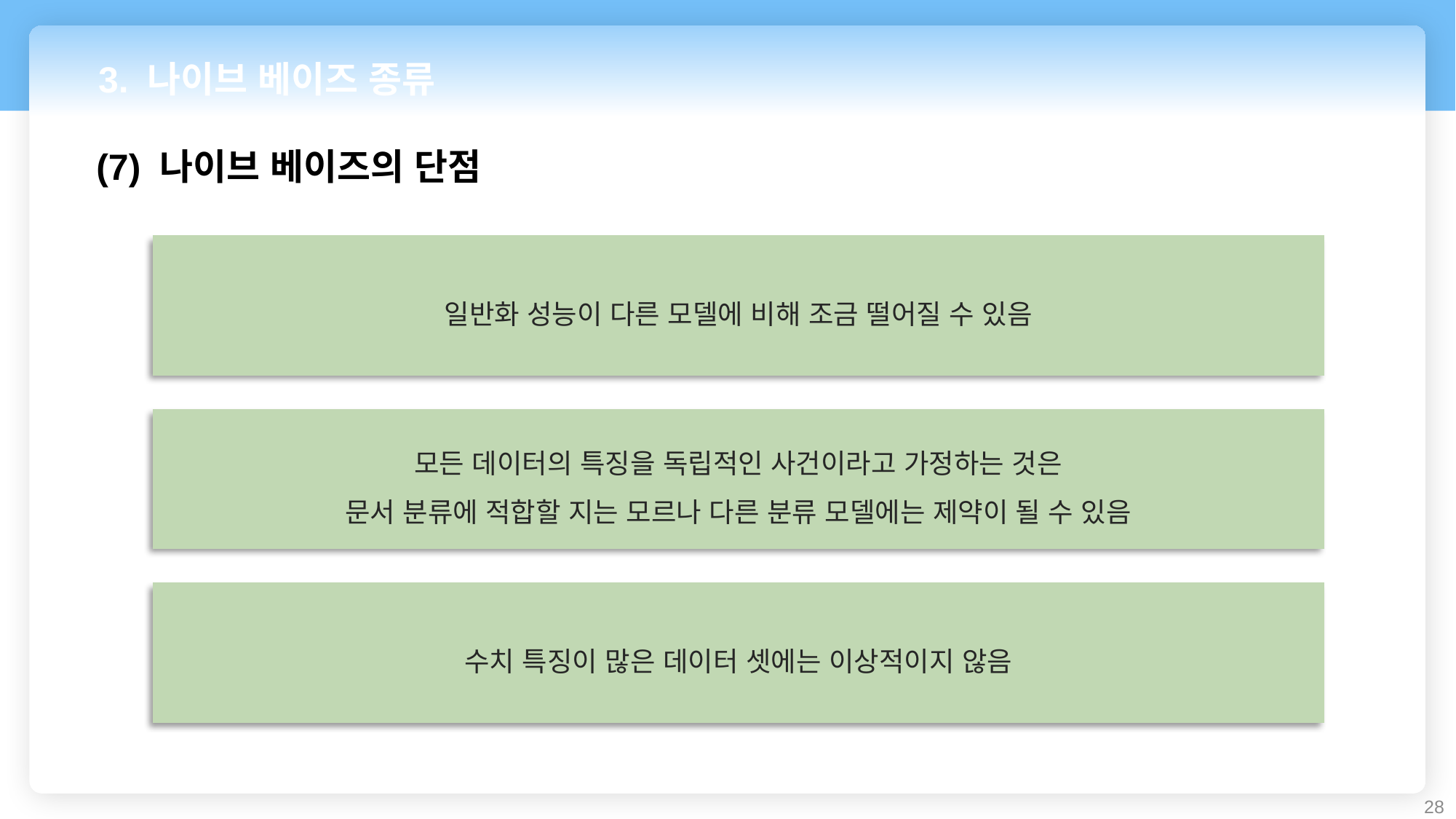

3. 나이브 베이즈 종류
(7) 나이브 베이즈의 단점
일반화 성능이 다른 모델에 비해 조금 떨어질 수 있음
모든 데이터의 특징을 독립적인 사건이라고 가정하는 것은
문서 분류에 적합할 지는 모르나 다른 분류 모델에는 제약이 될 수 있음
수치 특징이 많은 데이터 셋에는 이상적이지 않음
28